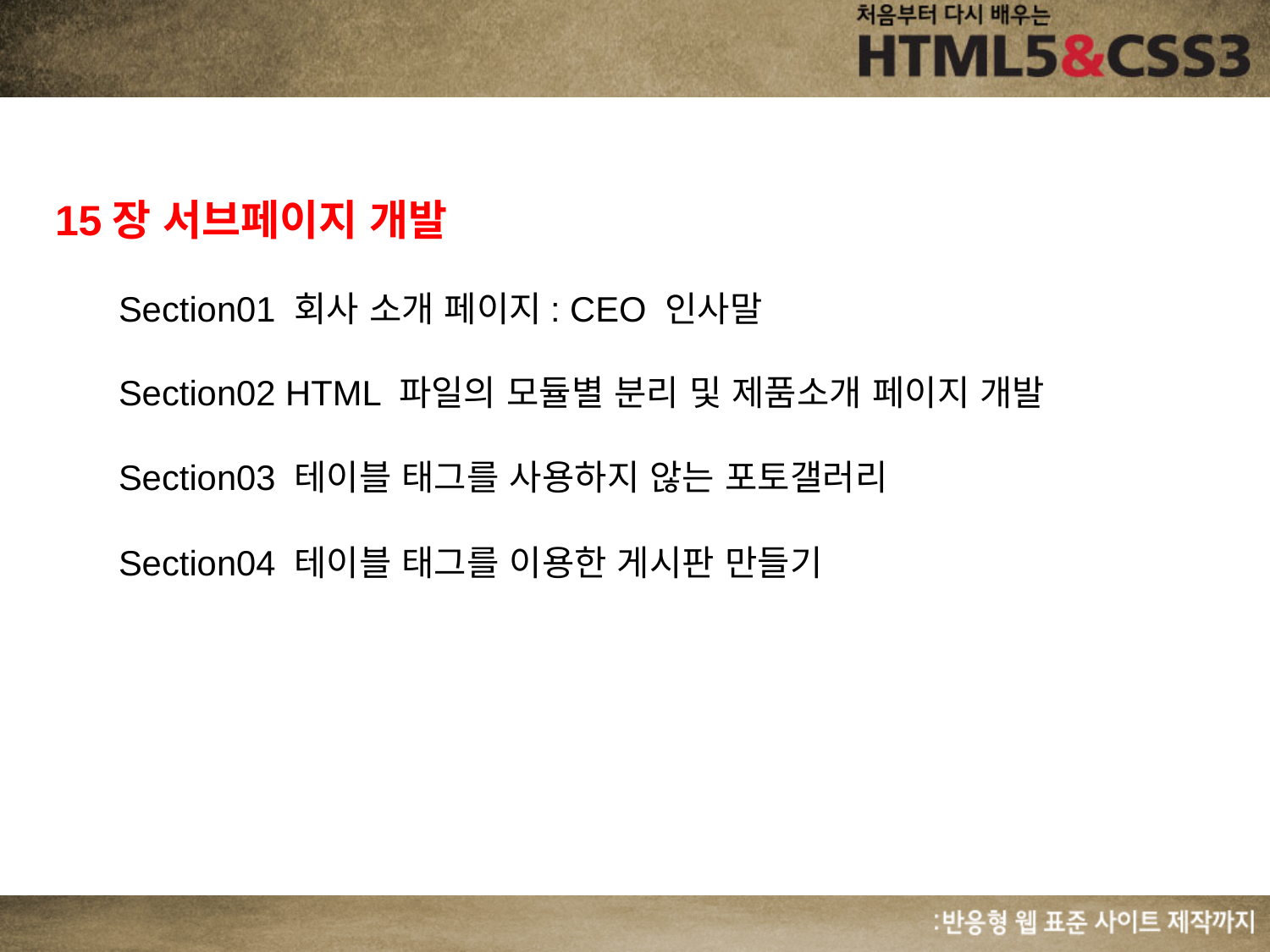

15장 서브페이지 개발
Section01 회사 소개 페이지: CEO 인사말
Section02 HTML 파일의 모듈별 분리 및 제품소개 페이지 개발
Section03 테이블 태그를 사용하지 않는 포토갤러리
Section04 테이블 태그를 이용한 게시판 만들기